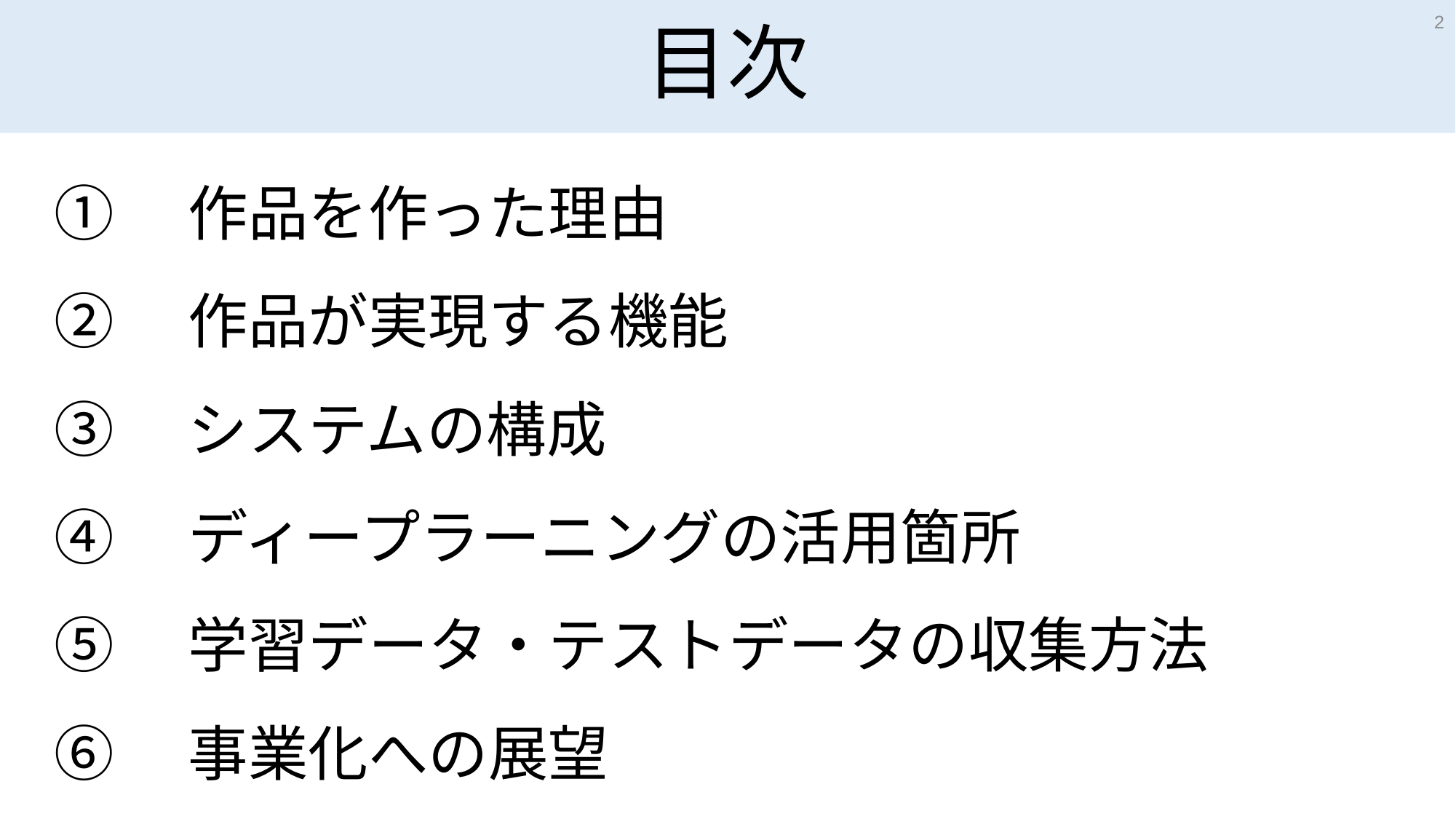

2
目次
①　作品を作った理由
②　作品が実現する機能
③　システムの構成
④　ディープラーニングの活用箇所
⑤　学習データ・テストデータの収集方法
⑥　事業化への展望